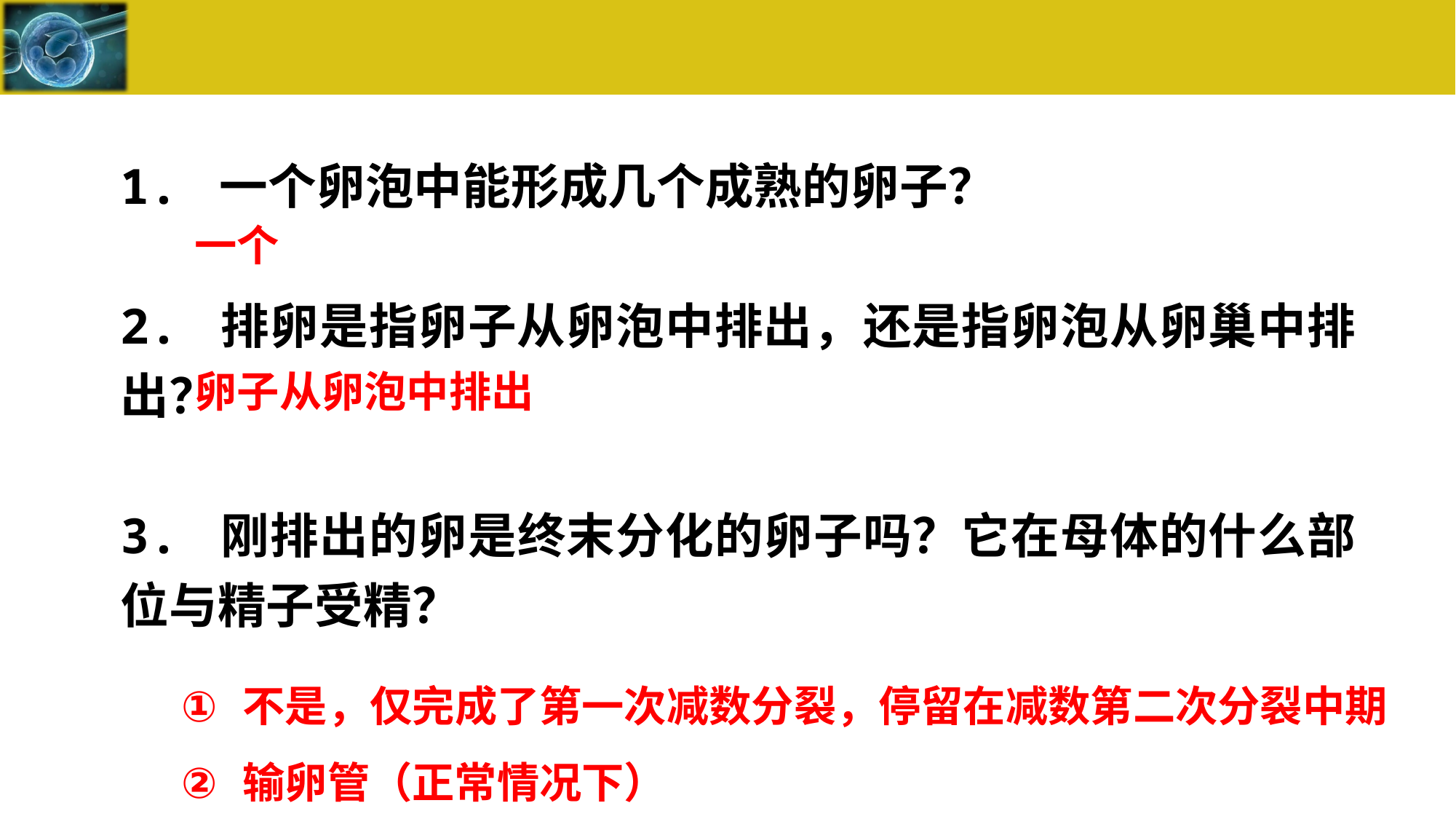

1. 一个卵泡中能形成几个成熟的卵子？

2. 排卵是指卵子从卵泡中排出，还是指卵泡从卵巢中排出？

3. 刚排出的卵是终末分化的卵子吗？它在母体的什么部位与精子受精？
一个
卵子从卵泡中排出
不是，仅完成了第一次减数分裂，停留在减数第二次分裂中期
输卵管（正常情况下）